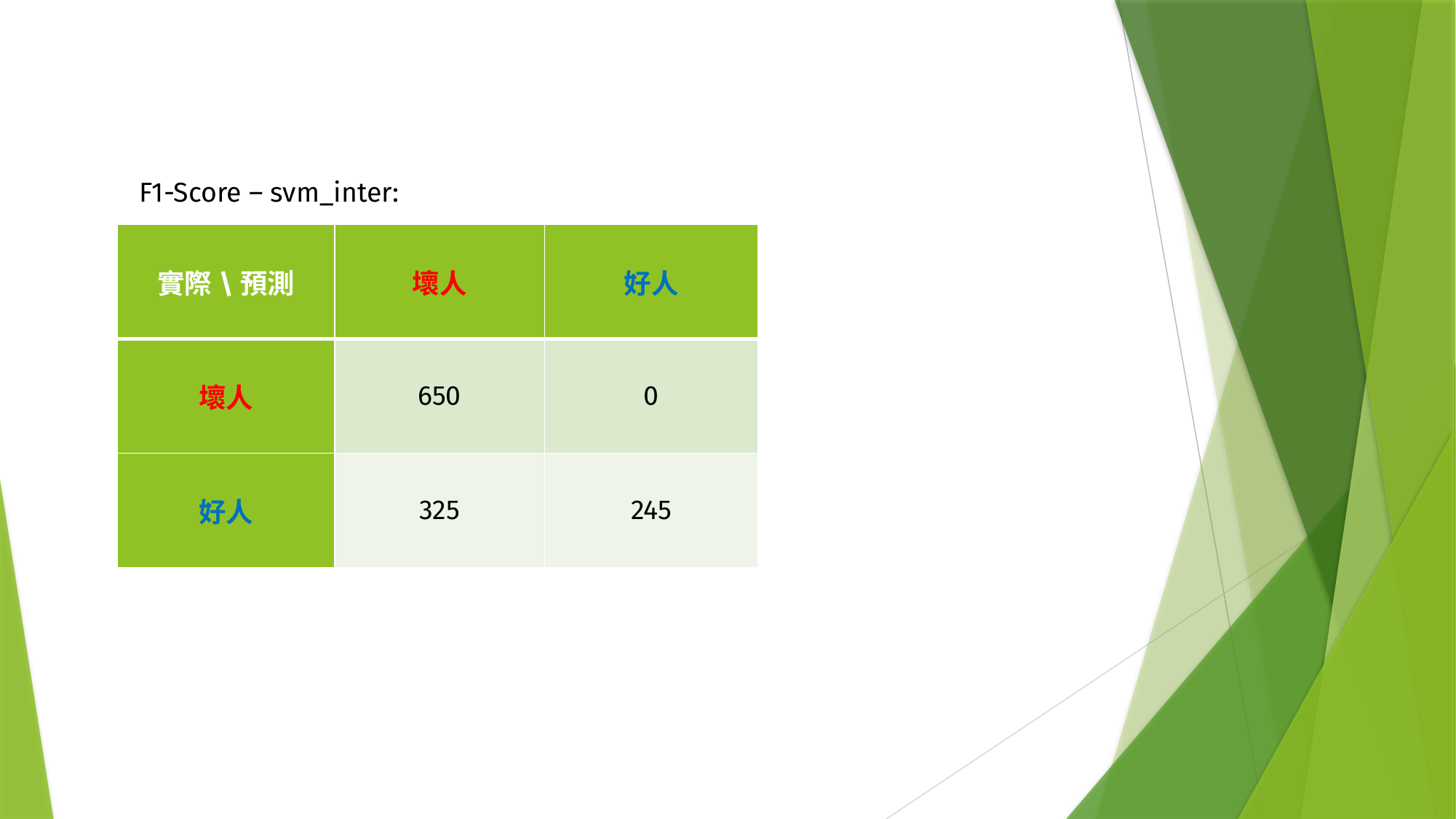

F1-Score – svm_inter:
| 實際\預測 | 壞人 | 好人 |
| --- | --- | --- |
| 壞人 | 650 | 0 |
| 好人 | 325 | 245 |